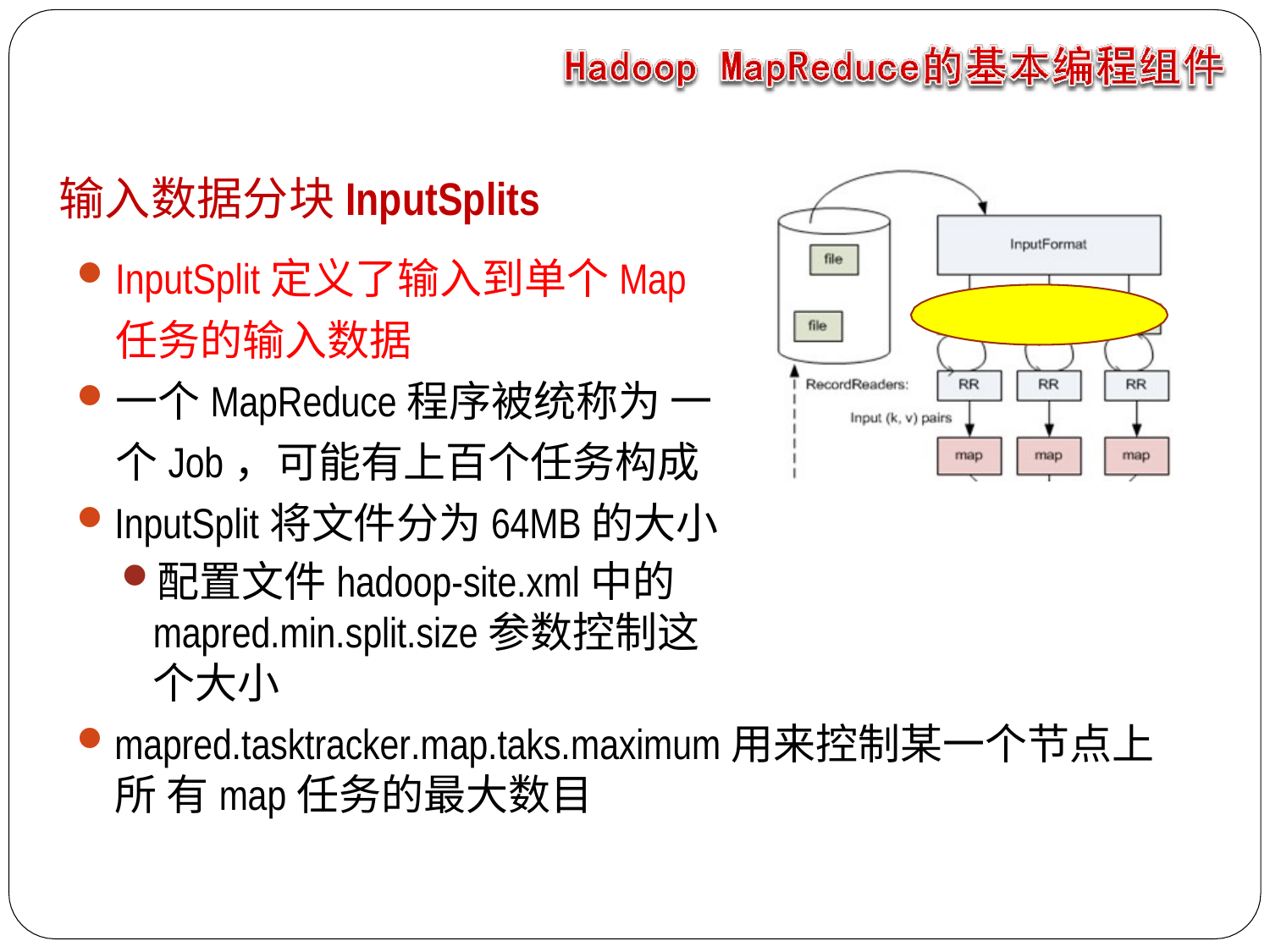

# 输入数据分块InputSplits

InputSplit定义了输入到单个Map
任务的输入数据
一个MapReduce程序被统称为 一个Job，可能有上百个任务构成
InputSplit将文件分为64MB的大小
配置文件hadoop-site.xml中的mapred.min.split.size参数控制这
个大小
mapred.tasktracker.map.taks.maximum用来控制某一个节点上所 有map任务的最大数目